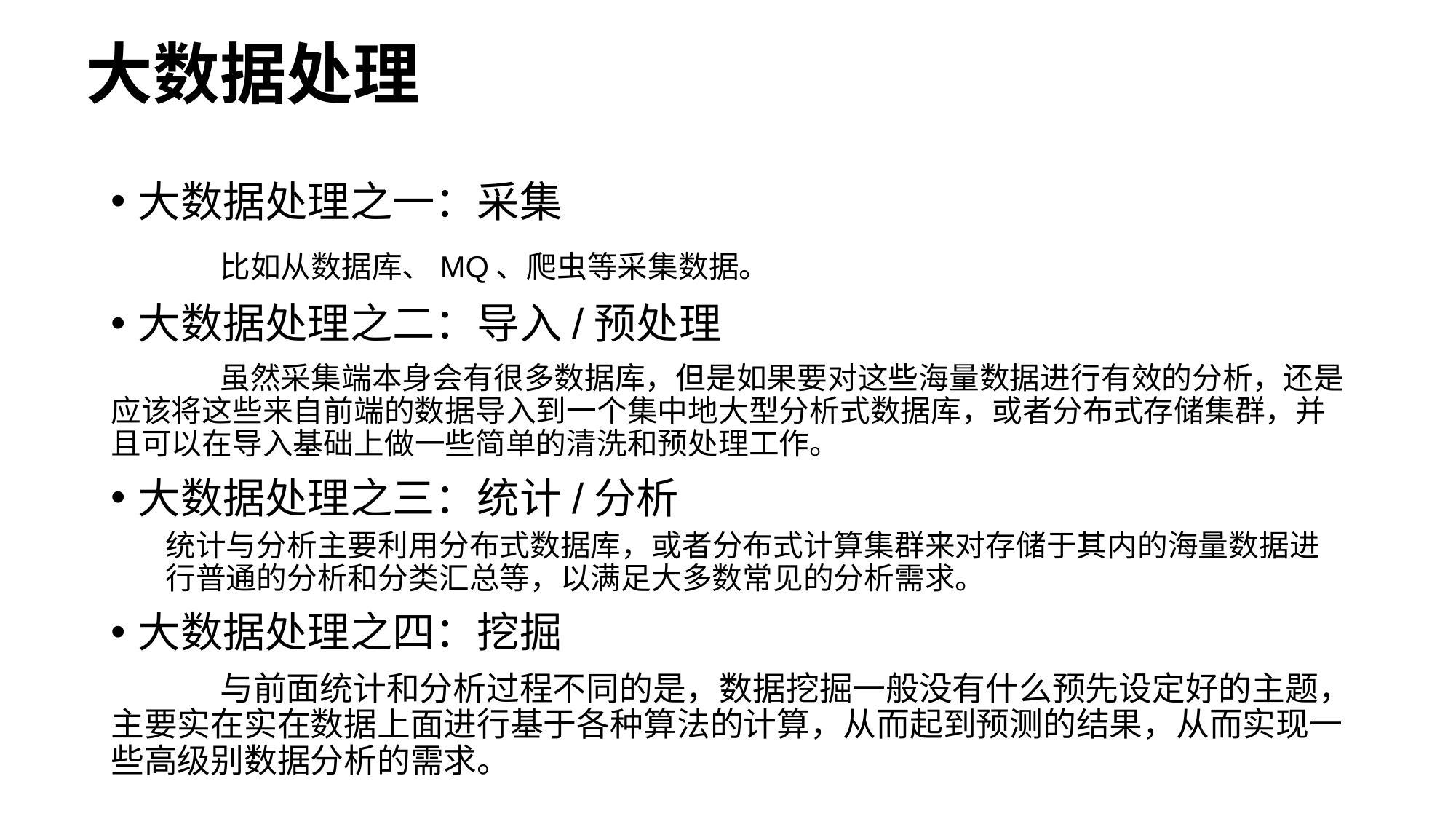

# 大数据处理
大数据处理之一：采集
	比如从数据库、MQ、爬虫等采集数据。
大数据处理之二：导入/预处理
	虽然采集端本身会有很多数据库，但是如果要对这些海量数据进行有效的分析，还是应该将这些来自前端的数据导入到一个集中地大型分析式数据库，或者分布式存储集群，并且可以在导入基础上做一些简单的清洗和预处理工作。
大数据处理之三：统计/分析
统计与分析主要利用分布式数据库，或者分布式计算集群来对存储于其内的海量数据进行普通的分析和分类汇总等，以满足大多数常见的分析需求。
大数据处理之四：挖掘
	与前面统计和分析过程不同的是，数据挖掘一般没有什么预先设定好的主题，主要实在实在数据上面进行基于各种算法的计算，从而起到预测的结果，从而实现一些高级别数据分析的需求。